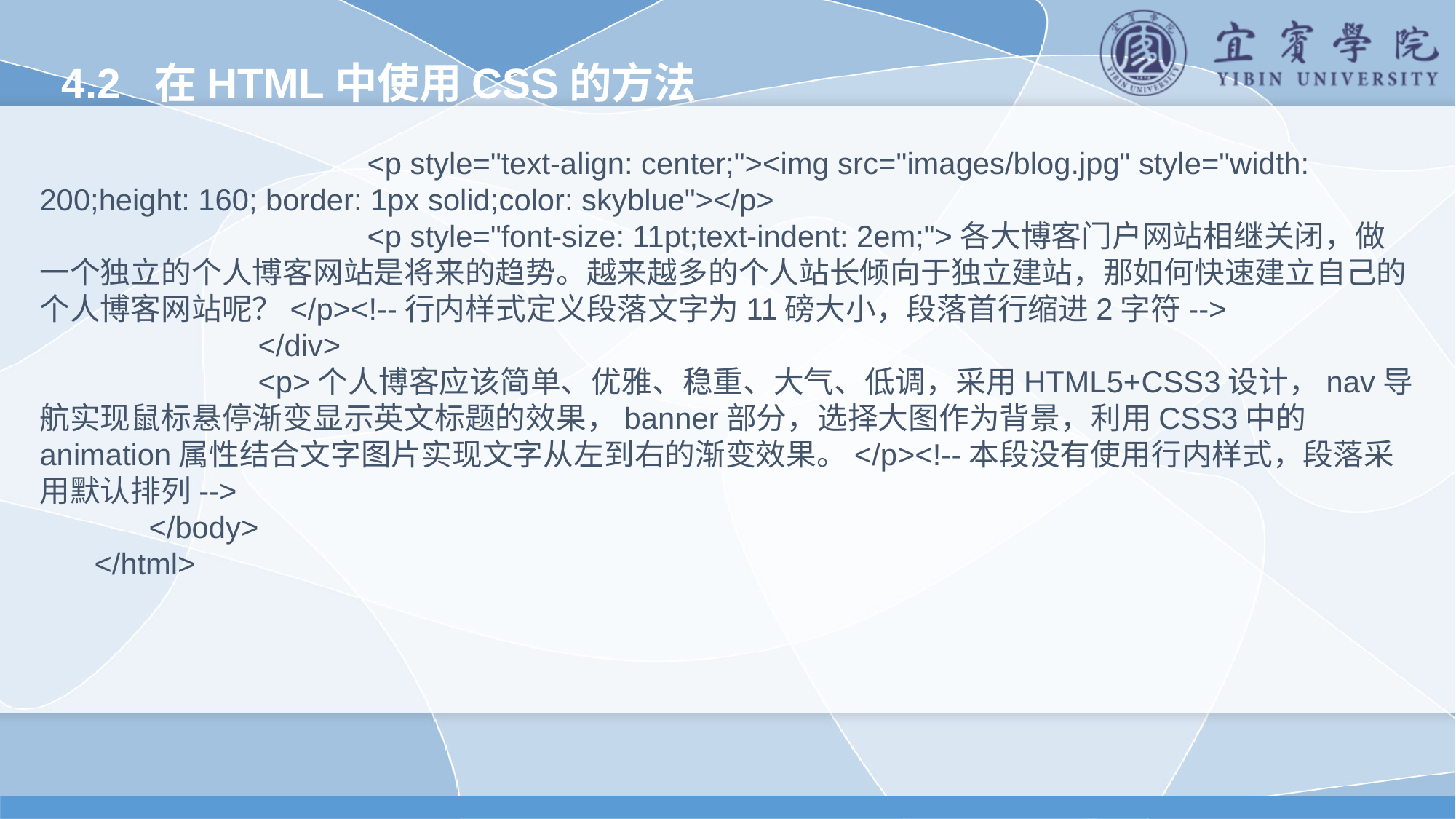

4.2  在HTML中使用CSS的方法
			<p style="text-align: center;"><img src="images/blog.jpg" style="width: 200;height: 160; border: 1px solid;color: skyblue"></p>
			<p style="font-size: 11pt;text-indent: 2em;">各大博客门户网站相继关闭，做一个独立的个人博客网站是将来的趋势。越来越多的个人站长倾向于独立建站，那如何快速建立自己的个人博客网站呢？</p><!--行内样式定义段落文字为11磅大小，段落首行缩进2字符-->
		</div>
		<p>个人博客应该简单、优雅、稳重、大气、低调，采用HTML5+CSS3设计，nav导航实现鼠标悬停渐变显示英文标题的效果，banner部分，选择大图作为背景，利用CSS3中的animation属性结合文字图片实现文字从左到右的渐变效果。</p><!--本段没有使用行内样式，段落采用默认排列-->
	</body>
</html>